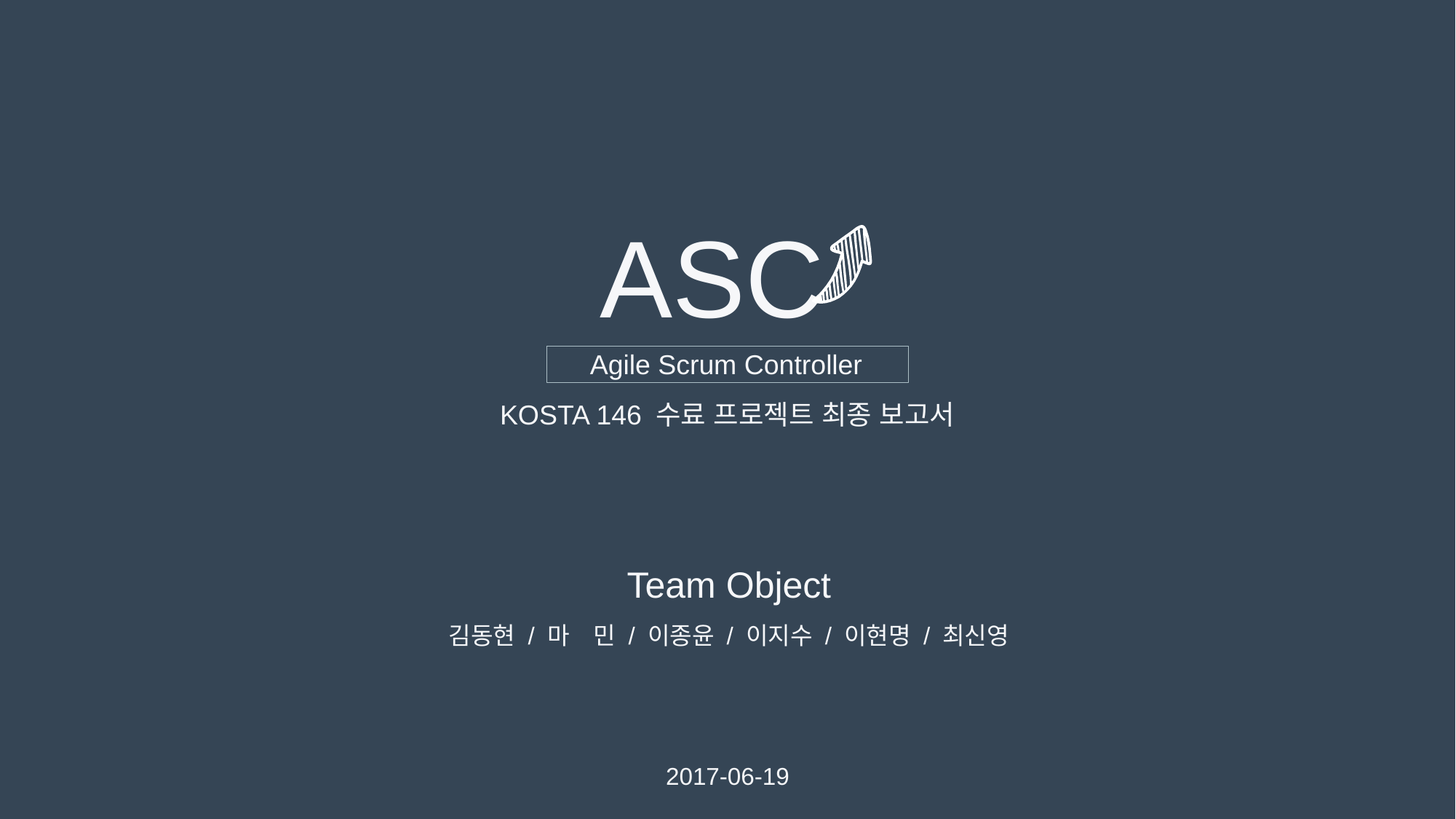

ASC

Agile Scrum Controller

KOSTA 146 수료 프로젝트 최종 보고서
Team Object
김동현 / 마　민 / 이종윤 / 이지수 / 이현명 / 최신영
2017-06-19